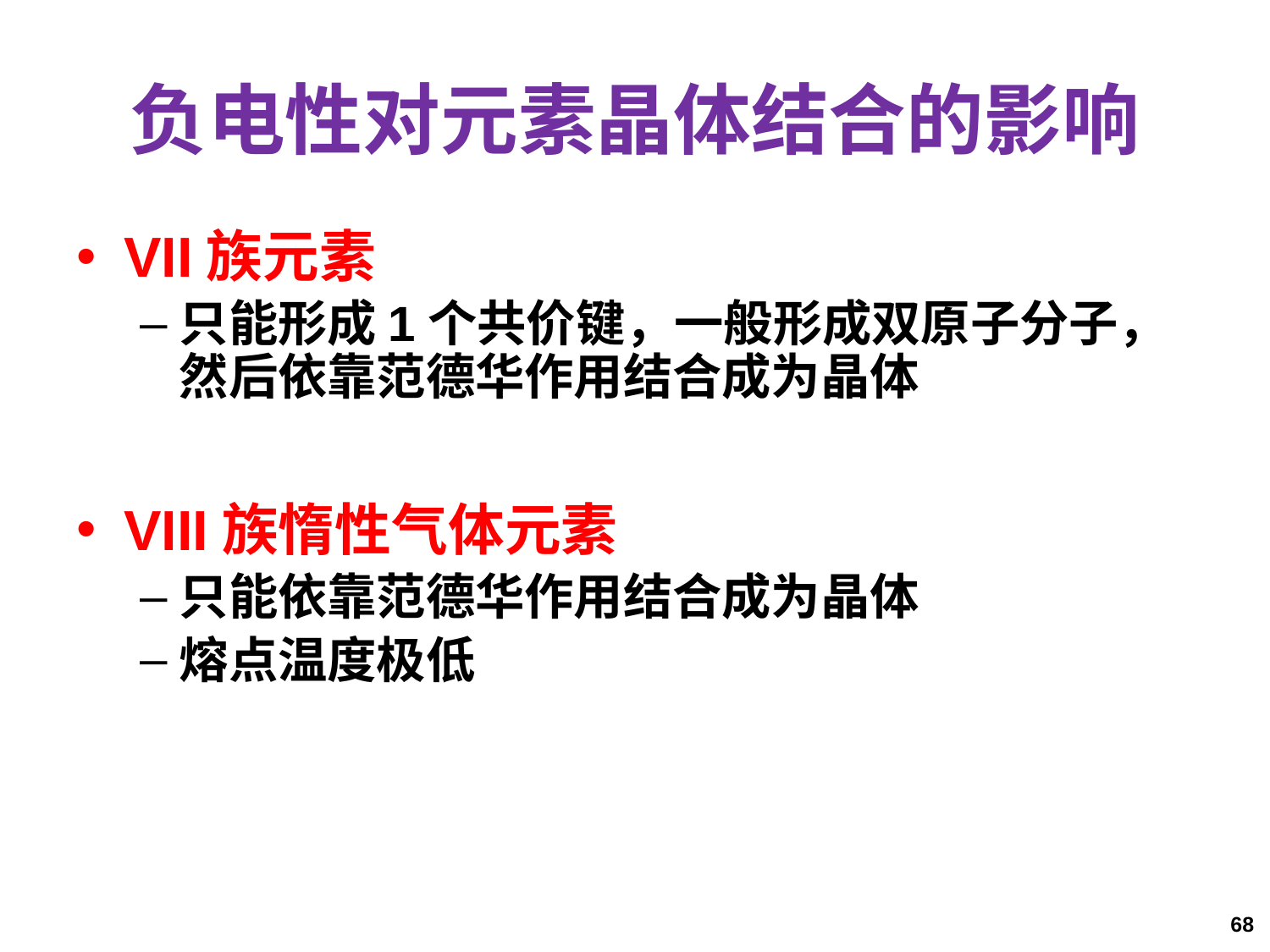

# 负电性对元素晶体结合的影响
VII族元素
只能形成1个共价键，一般形成双原子分子，然后依靠范德华作用结合成为晶体

VIII族惰性气体元素
只能依靠范德华作用结合成为晶体
熔点温度极低
68